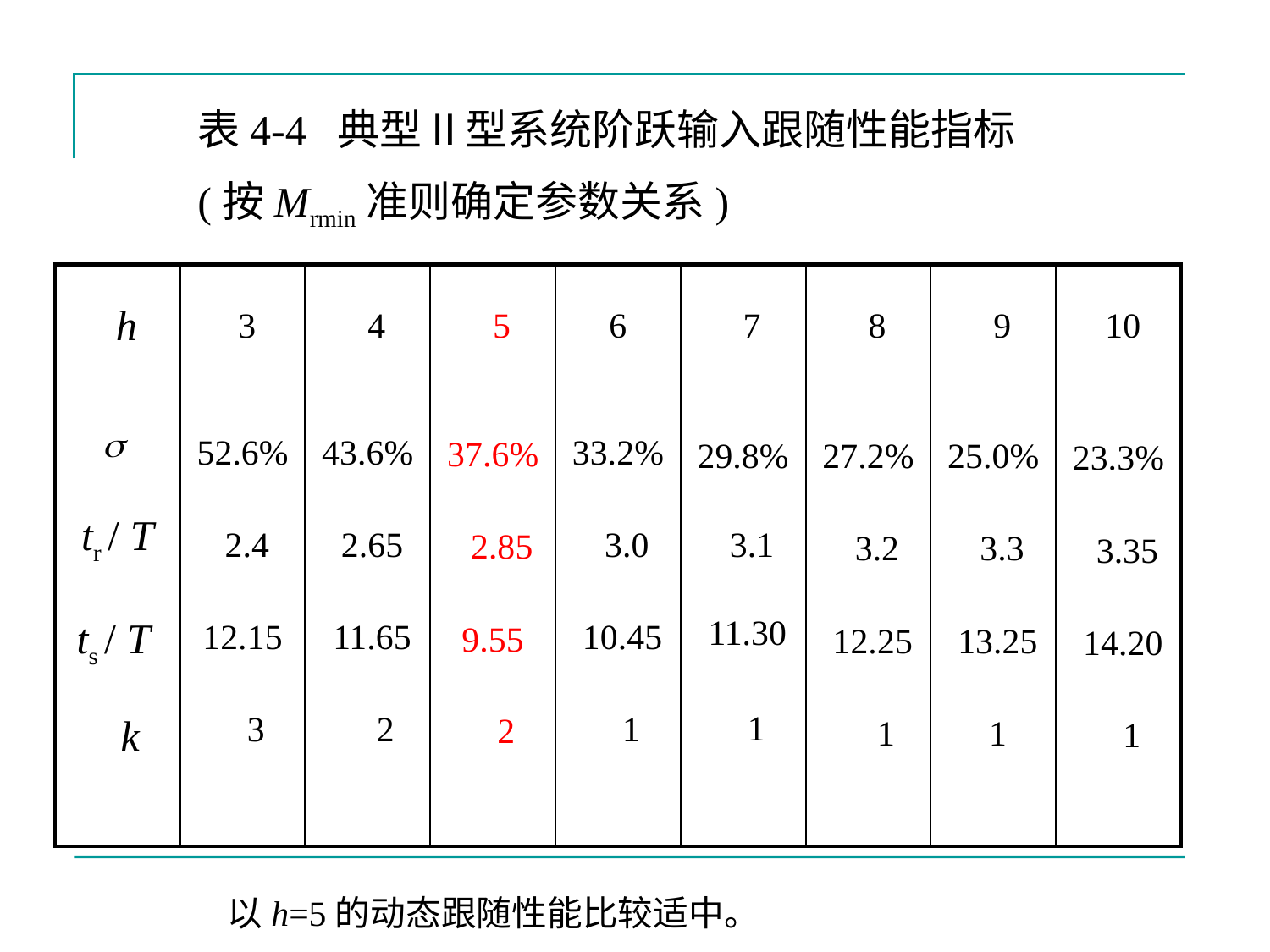

表4-4  典型Ⅱ型系统阶跃输入跟随性能指标
(按Mrmin准则确定参数关系)
| h | 3 | 4 | 5 | 6 | 7 | 8 | 9 | 10 |
| --- | --- | --- | --- | --- | --- | --- | --- | --- |
| σ tr / T ts / T k | 52.6% 2.4 12.15 3 | 43.6% 2.65 11.65 2 | 37.6% 2.85 9.55 2 | 33.2% 3.0 10.45 1 | 29.8% 3.1 11.30 1 | 27.2% 3.2 12.25 1 | 25.0% 3.3 13.25 1 | 23.3% 3.35 14.20 1 |

以h=5的动态跟随性能比较适中。